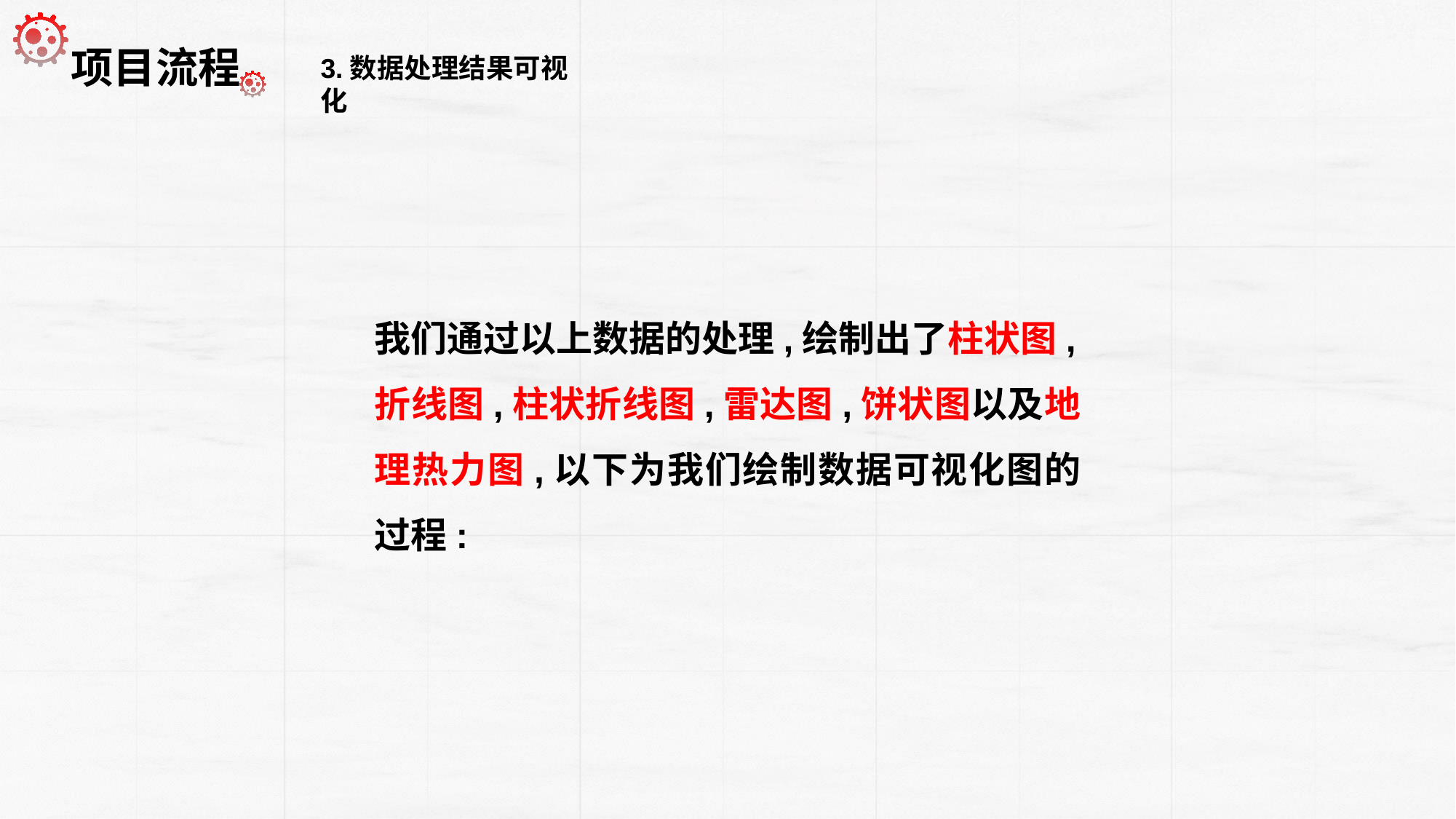

项目流程
3.数据处理结果可视化

我们通过以上数据的处理,绘制出了柱状图,折线图,柱状折线图,雷达图,饼状图以及地理热力图,以下为我们绘制数据可视化图的过程: